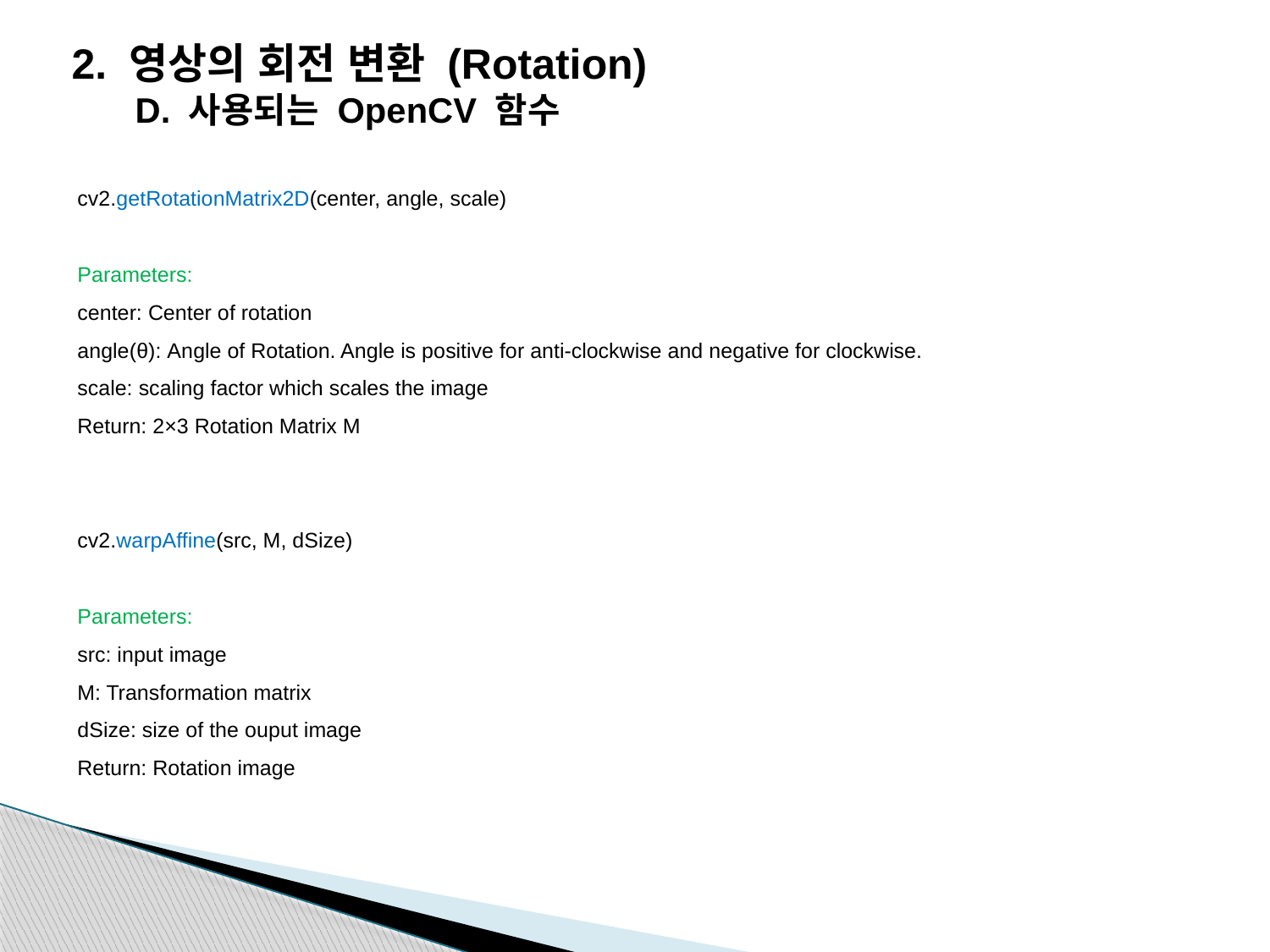

2. 영상의 회전 변환 (Rotation)
D. 사용되는 OpenCV 함수
cv2.getRotationMatrix2D(center, angle, scale)

Parameters:
center: Center of rotation
angle(θ): Angle of Rotation. Angle is positive for anti-clockwise and negative for clockwise.
scale: scaling factor which scales the image
Return: 2×3 Rotation Matrix M

cv2.warpAffine(src, M, dSize)

Parameters:
src: input image
M: Transformation matrix
dSize: size of the ouput image
Return: Rotation image